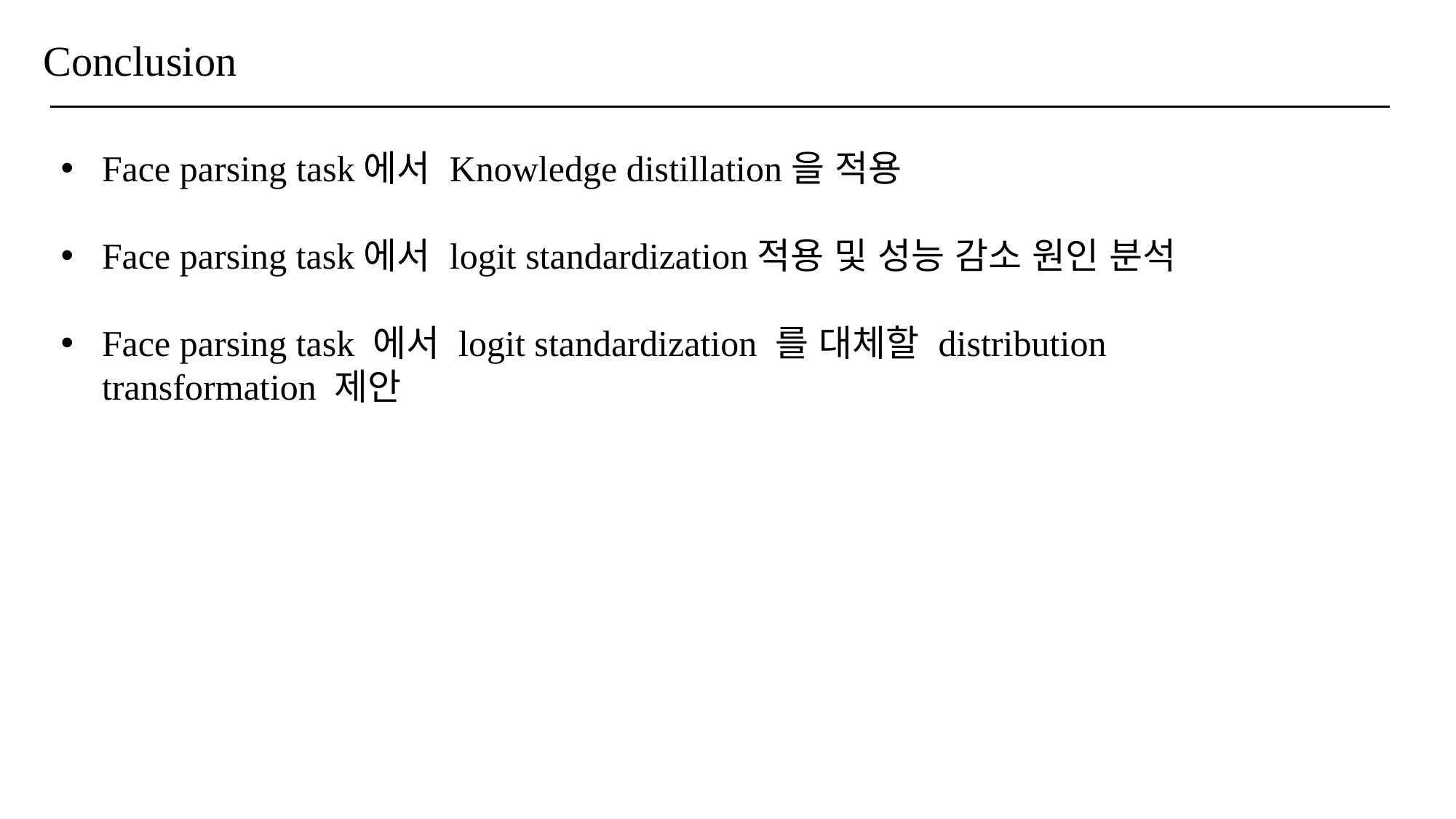

# Conclusion
Face parsing task에서 Knowledge distillation을 적용

Face parsing task에서 logit standardization적용 및 성능 감소 원인 분석

Face parsing task 에서 logit standardization 를 대체할 distribution transformation 제안